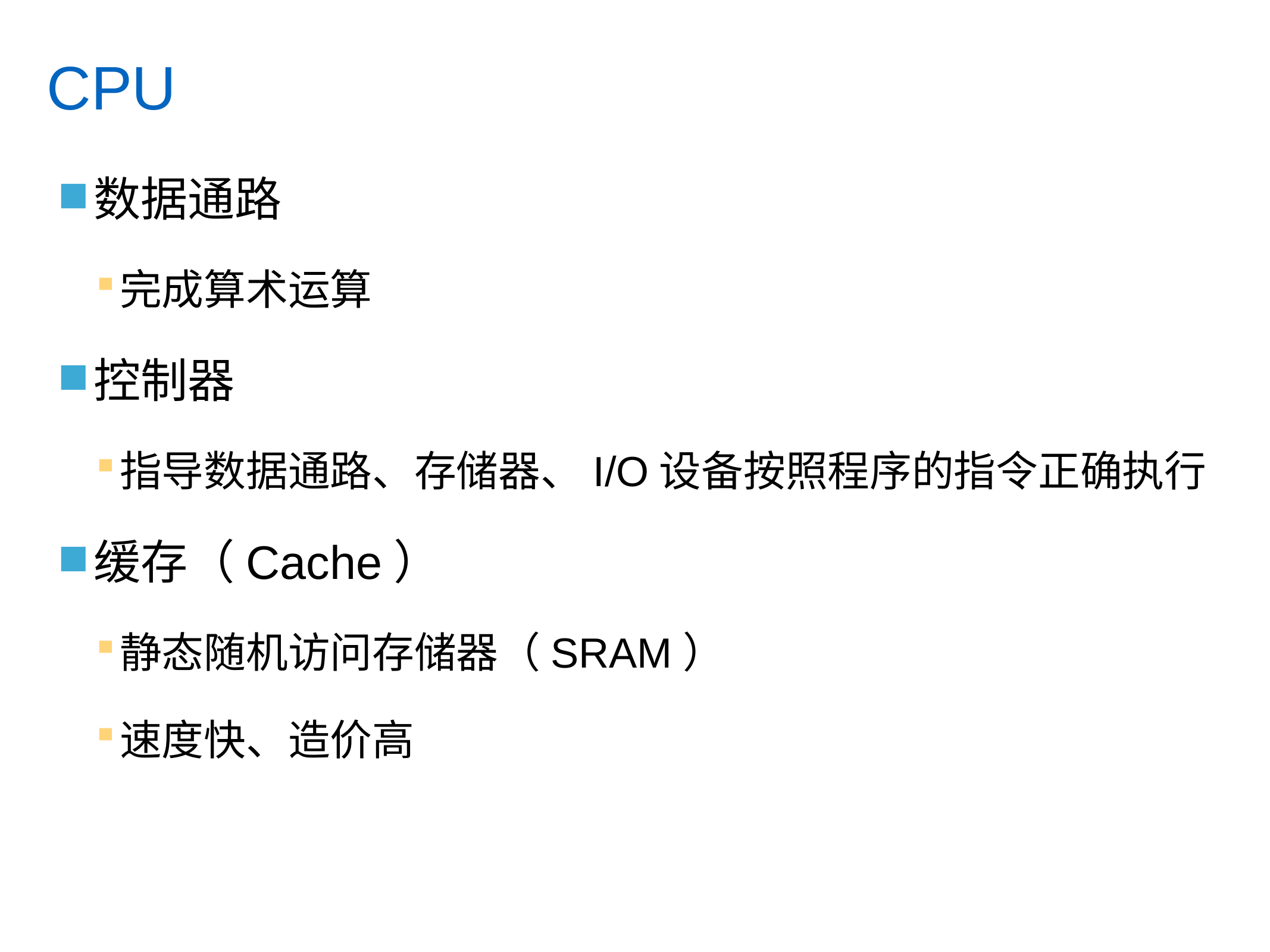

# CPU
数据通路
完成算术运算
控制器
指导数据通路、存储器、I/O设备按照程序的指令正确执行
缓存（Cache）
静态随机访问存储器（SRAM）
速度快、造价高
13